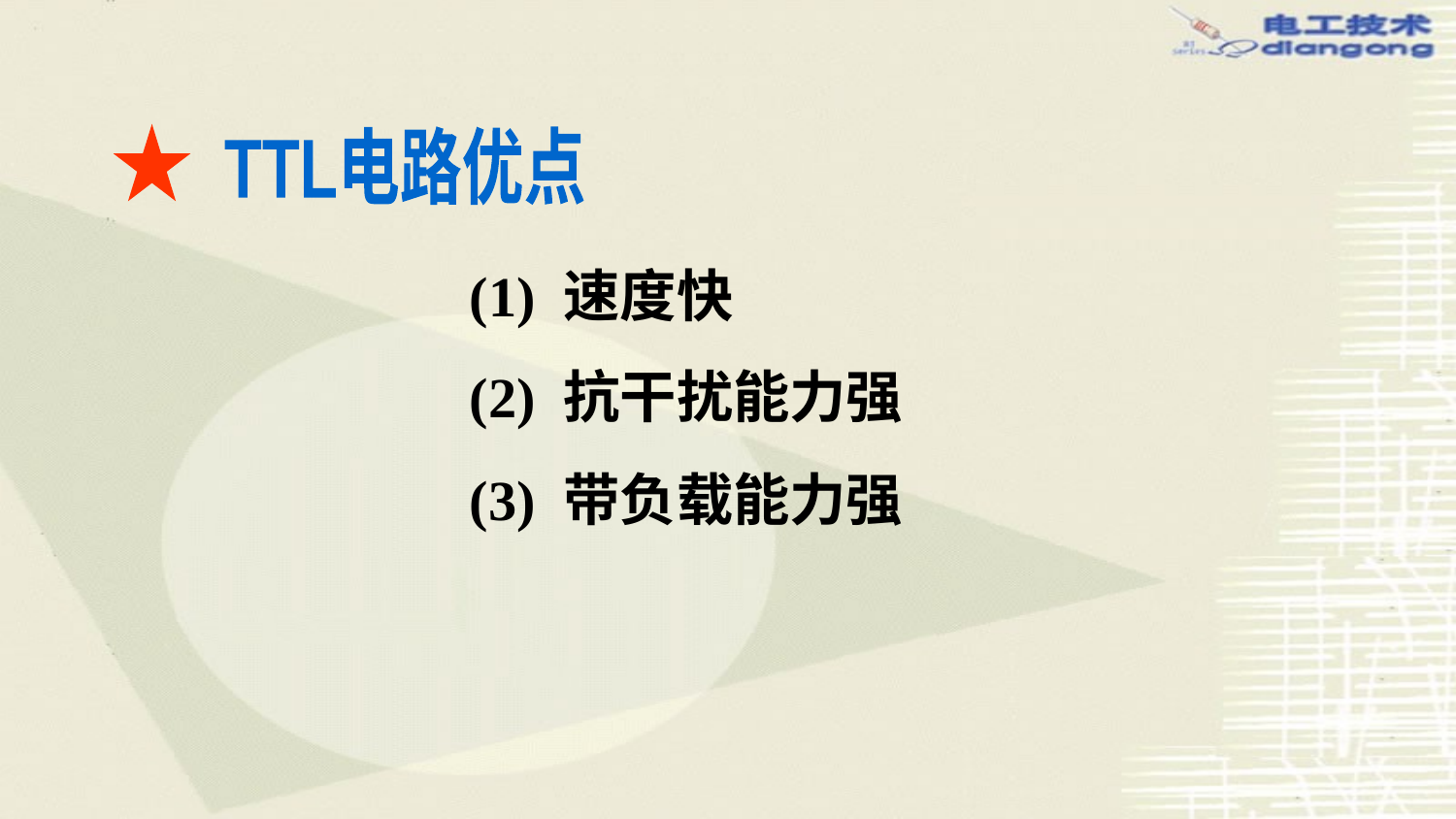

TTL电路优点
(1) 速度快
(2) 抗干扰能力强
(3) 带负载能力强